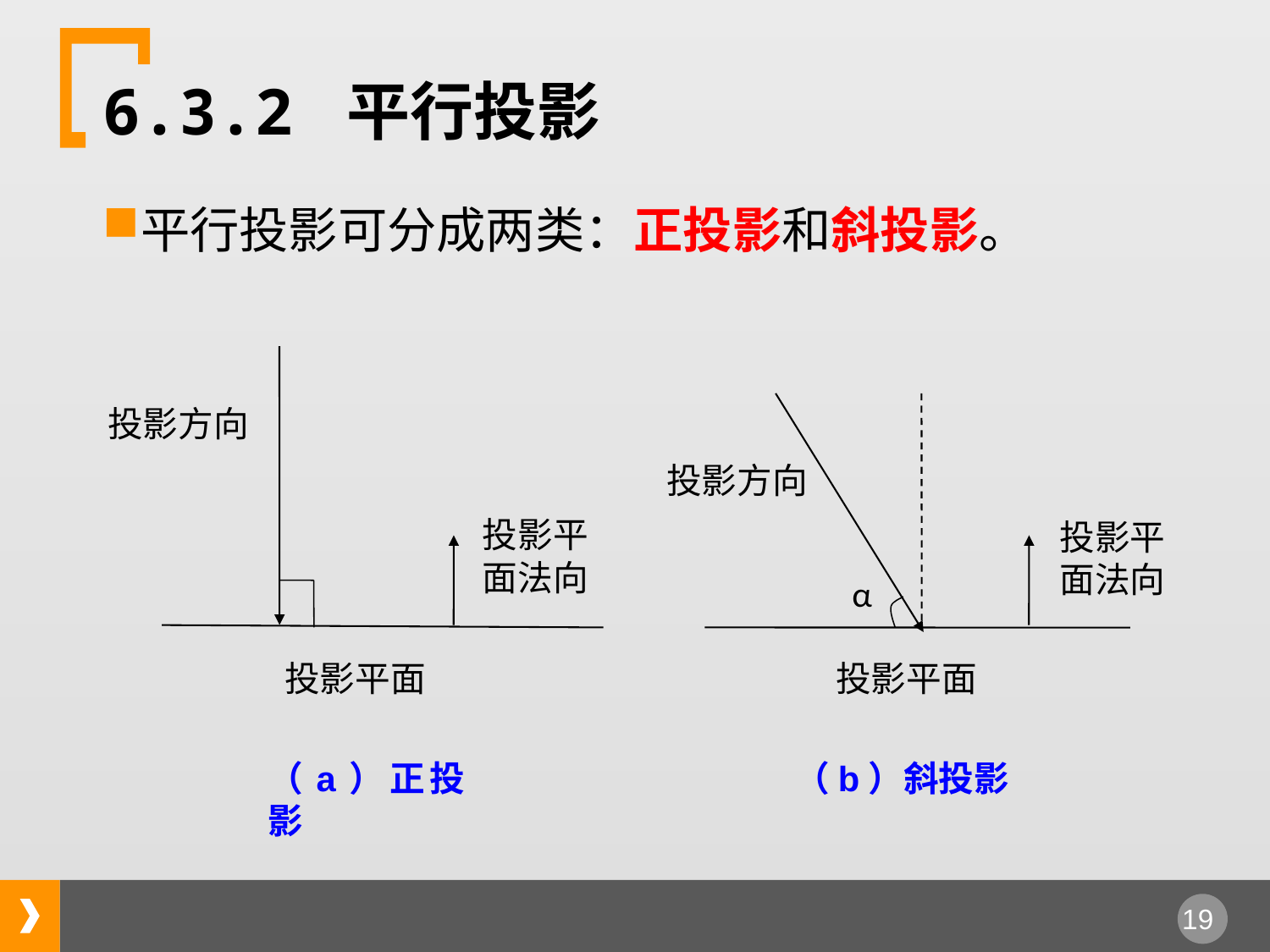

6.3.2 平行投影
平行投影可分成两类：正投影和斜投影。

投影方向
投影方向
投影平
面法向
投影平
面法向
α
投影平面
投影平面
（a）正投影
（b）斜投影